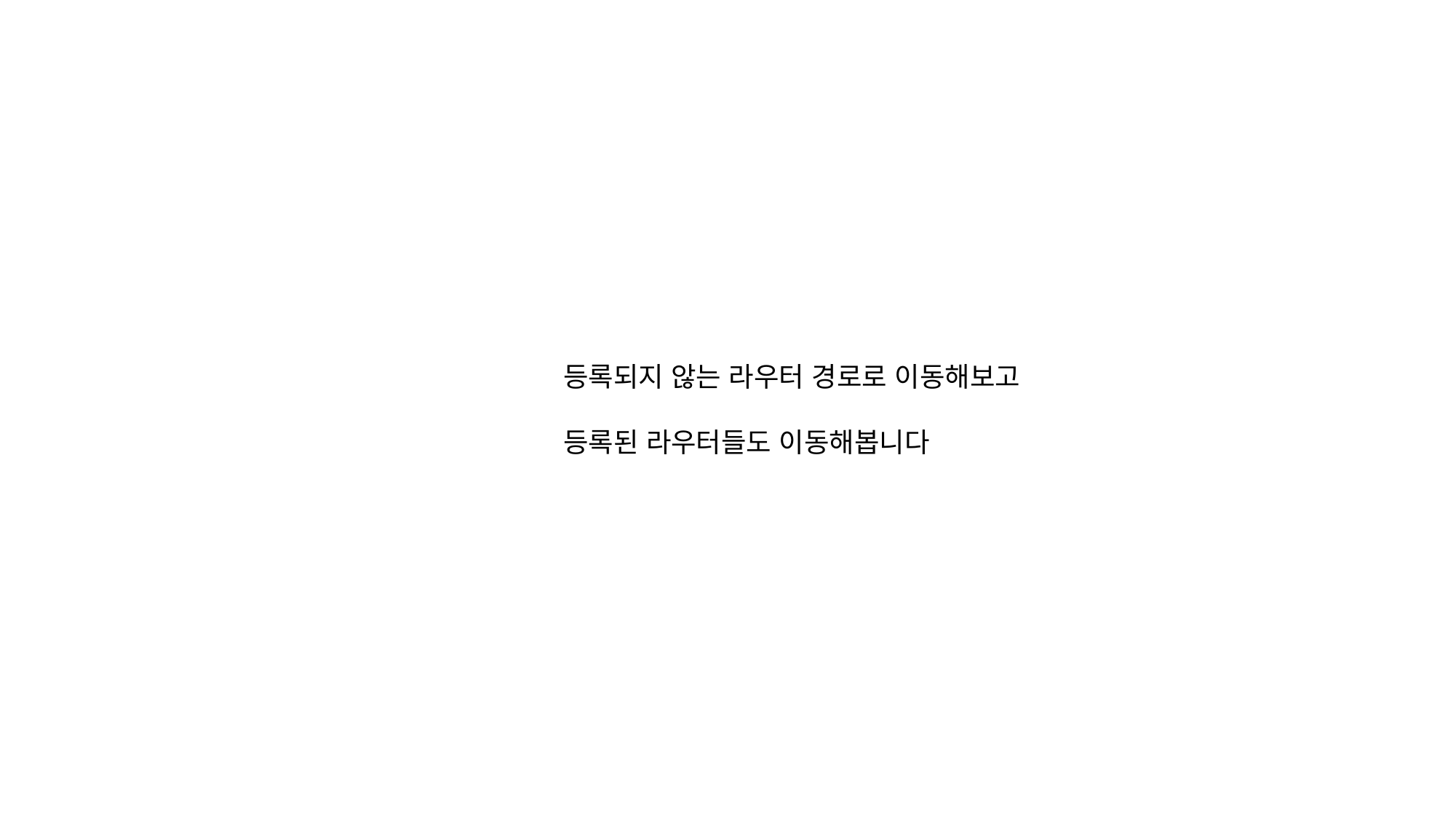

등록되지 않는 라우터 경로로 이동해보고

등록된 라우터들도 이동해봅니다